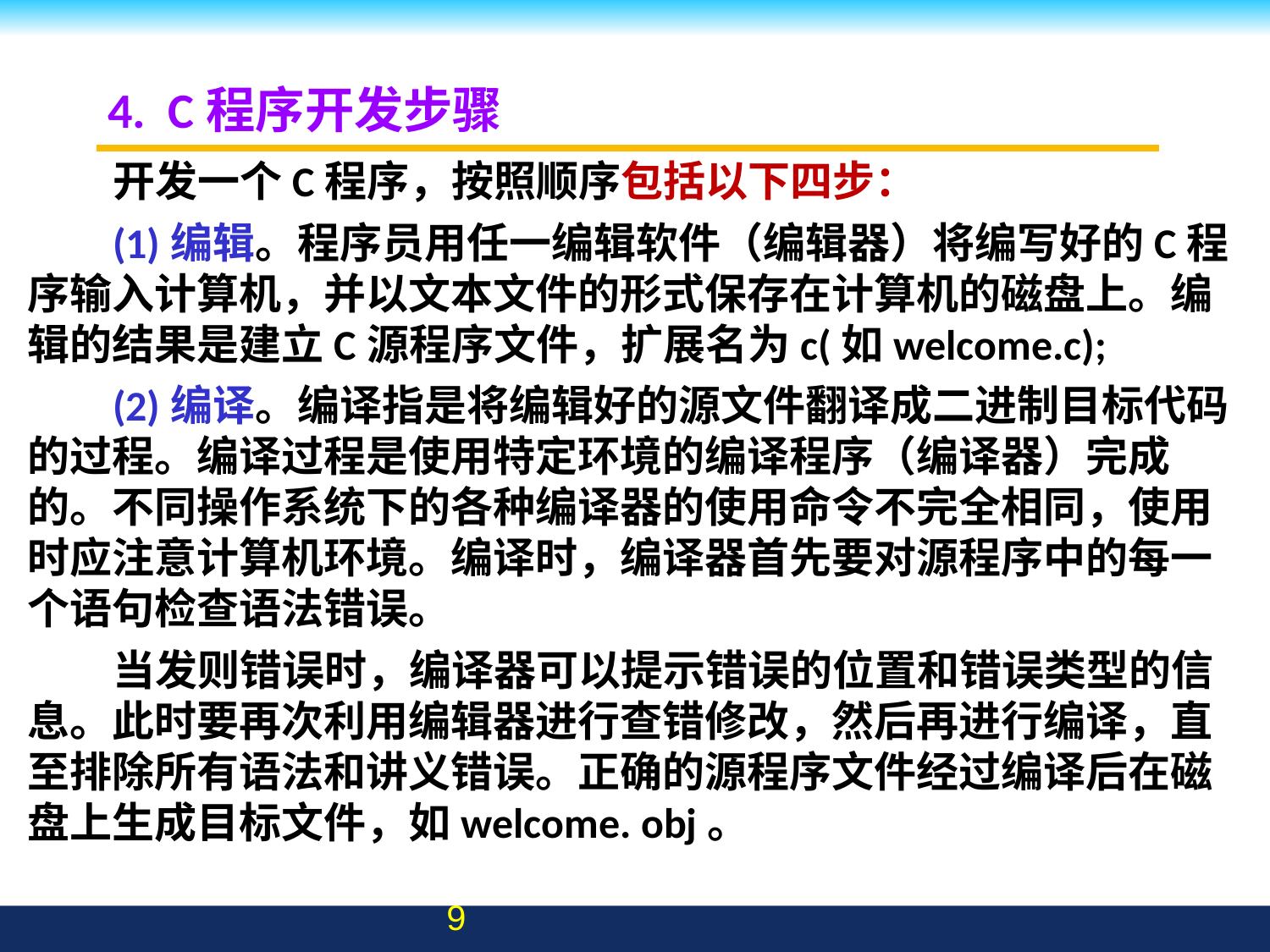

# 4.  C程序开发步骤
开发一个C程序，按照顺序包括以下四步：
(1)编辑。程序员用任一编辑软件（编辑器）将编写好的C程序输入计算机，并以文本文件的形式保存在计算机的磁盘上。编辑的结果是建立C源程序文件，扩展名为c(如welcome.c);
(2)编译。编译指是将编辑好的源文件翻译成二进制目标代码的过程。编译过程是使用特定环境的编译程序（编译器）完成的。不同操作系统下的各种编译器的使用命令不完全相同，使用时应注意计算机环境。编译时，编译器首先要对源程序中的每一个语句检查语法错误。
当发则错误时，编译器可以提示错误的位置和错误类型的信息。此时要再次利用编辑器进行查错修改，然后再进行编译，直至排除所有语法和讲义错误。正确的源程序文件经过编译后在磁盘上生成目标文件，如welcome. obj。
9